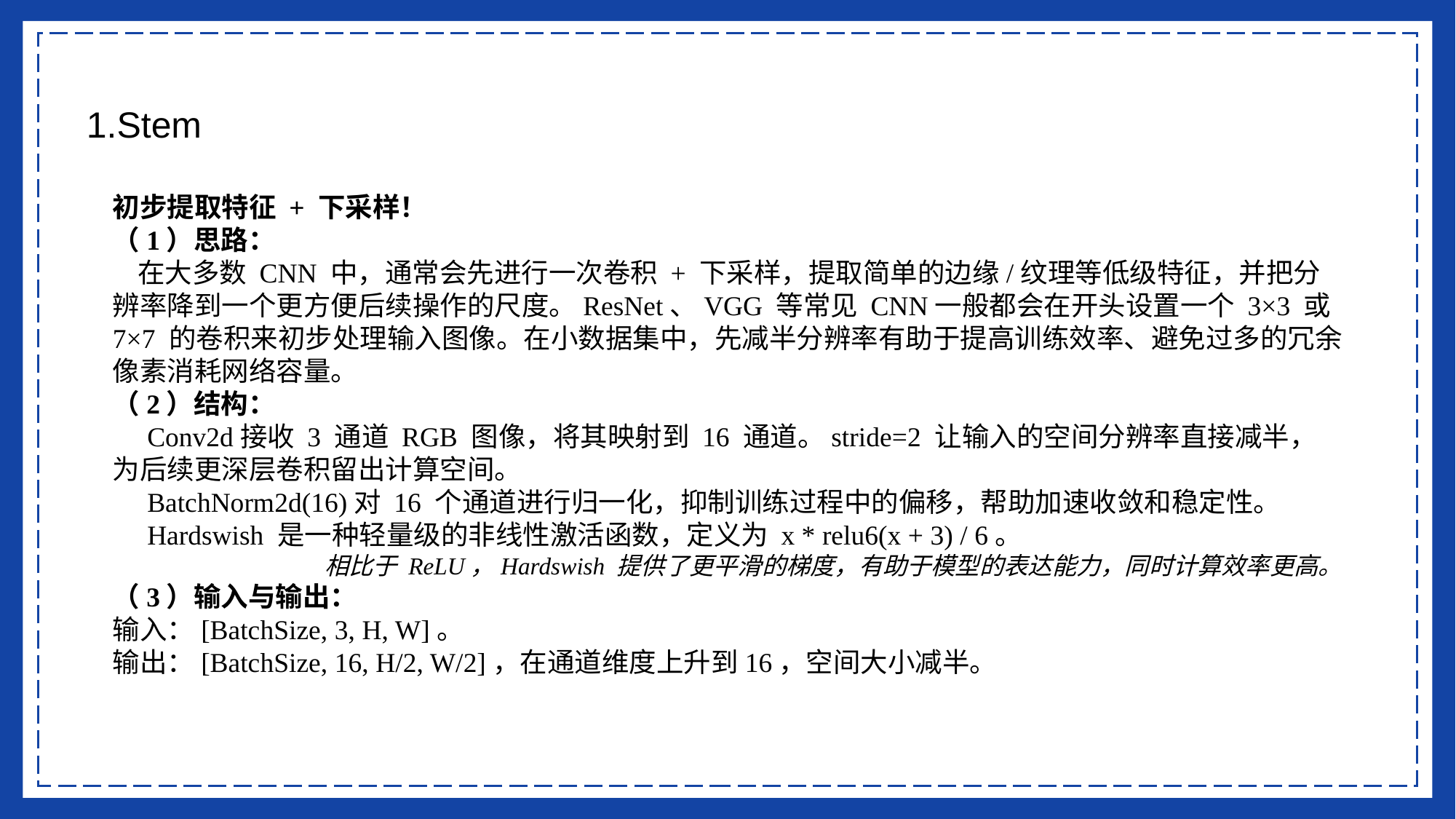

1.Stem
初步提取特征 + 下采样！
（1）思路：
   在大多数 CNN 中，通常会先进行一次卷积 + 下采样，提取简单的边缘/纹理等低级特征，并把分辨率降到一个更方便后续操作的尺度。ResNet、VGG 等常见 CNN一般都会在开头设置一个 3×3 或 7×7 的卷积来初步处理输入图像。在小数据集中，先减半分辨率有助于提高训练效率、避免过多的冗余像素消耗网络容量。
（2）结构：
     Conv2d接收 3 通道 RGB 图像，将其映射到 16 通道。stride=2 让输入的空间分辨率直接减半，为后续更深层卷积留出计算空间。
     BatchNorm2d(16)对 16 个通道进行归一化，抑制训练过程中的偏移，帮助加速收敛和稳定性。
     Hardswish 是一种轻量级的非线性激活函数，定义为 x * relu6(x + 3) / 6。
相比于 ReLU，Hardswish 提供了更平滑的梯度，有助于模型的表达能力，同时计算效率更高。
（3）输入与输出：
输入：[BatchSize, 3, H, W]。
输出：[BatchSize, 16, H/2, W/2]，在通道维度上升到16，空间大小减半。